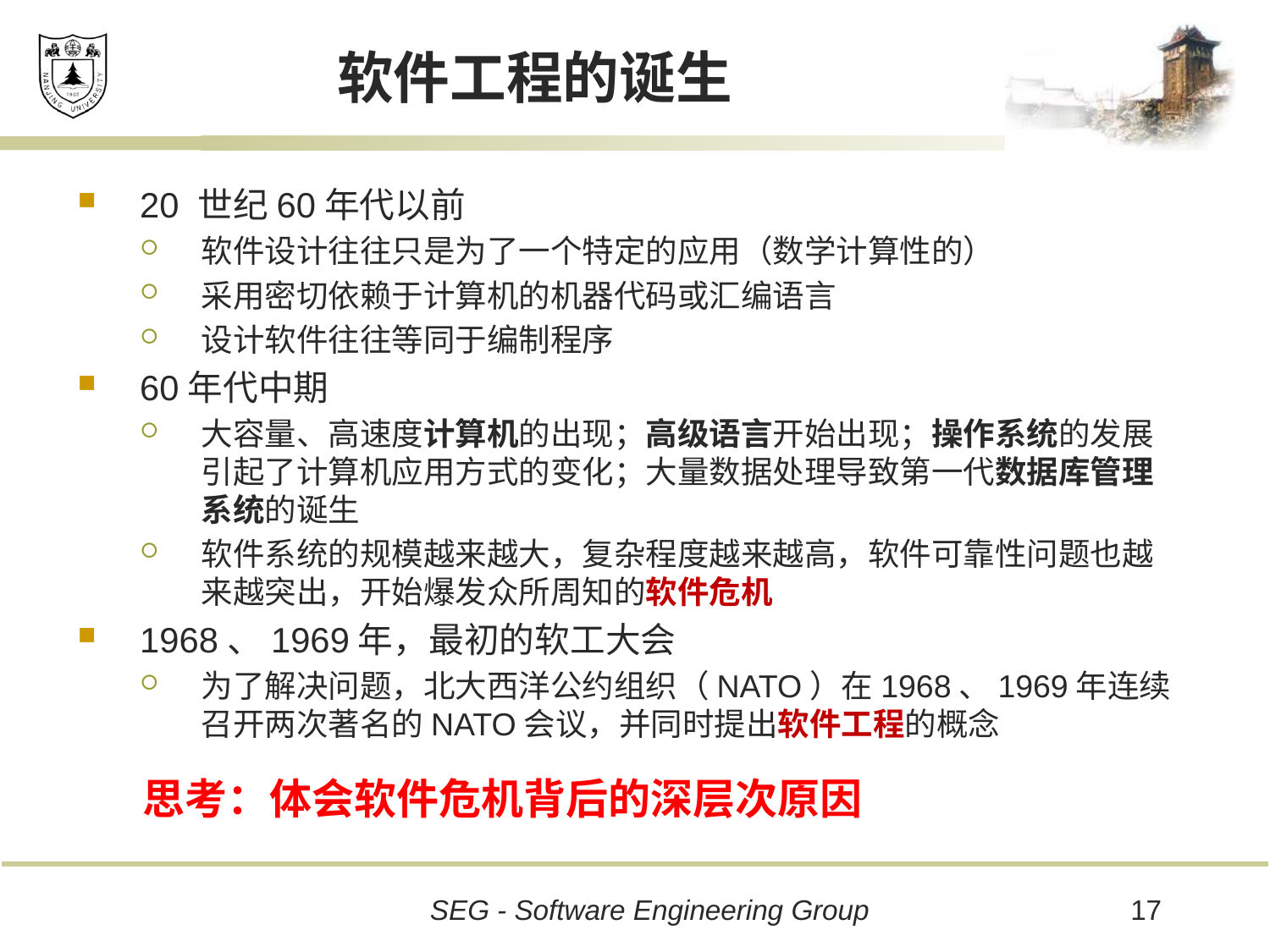

# 软件工程的诞生
20 世纪60年代以前
软件设计往往只是为了一个特定的应用（数学计算性的）
采用密切依赖于计算机的机器代码或汇编语言
设计软件往往等同于编制程序
60年代中期
大容量、高速度计算机的出现；高级语言开始出现；操作系统的发展引起了计算机应用方式的变化；大量数据处理导致第一代数据库管理系统的诞生
软件系统的规模越来越大，复杂程度越来越高，软件可靠性问题也越来越突出，开始爆发众所周知的软件危机
1968、1969年，最初的软工大会
为了解决问题，北大西洋公约组织（NATO）在1968、1969年连续召开两次著名的NATO会议，并同时提出软件工程的概念
思考：体会软件危机背后的深层次原因
17
SEG - Software Engineering Group